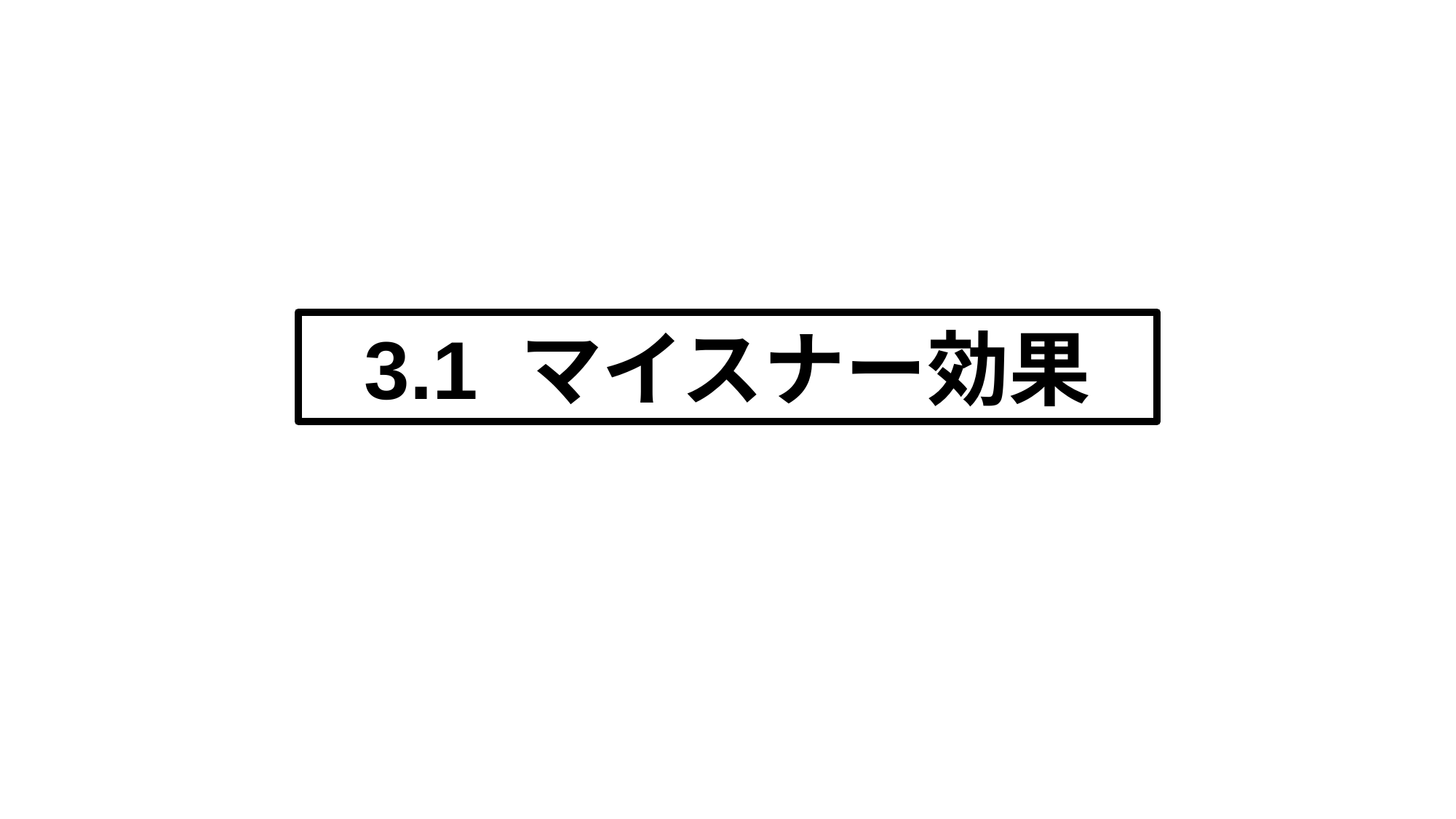

1: 5分
2.1: 5-6分
2.2: 5分
3.1: 3-4分
3.1 マイスナー効果